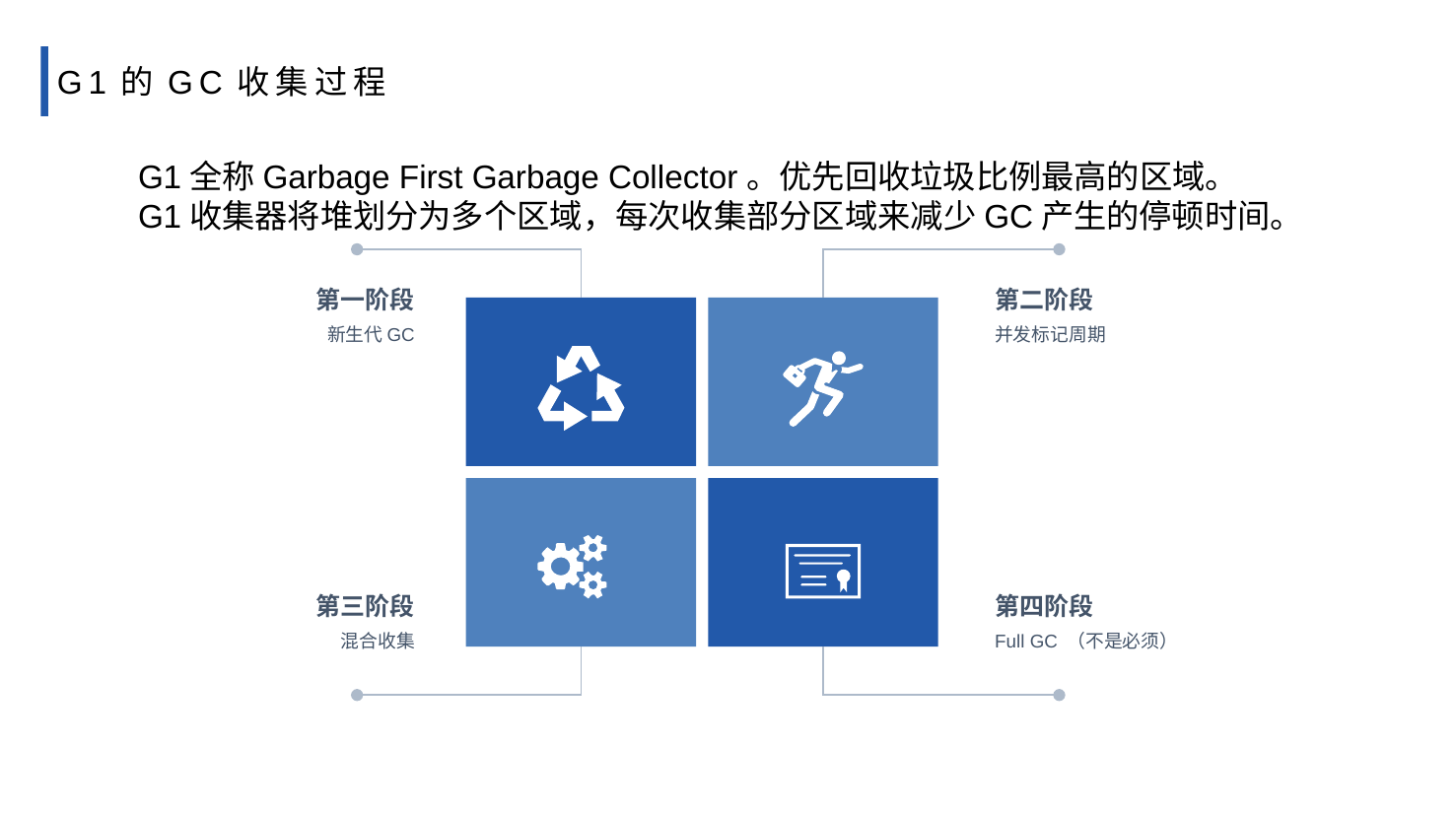

G1的GC收集过程
G1全称Garbage First Garbage Collector。优先回收垃圾比例最高的区域。
G1收集器将堆划分为多个区域，每次收集部分区域来减少GC产生的停顿时间。
第一阶段
第二阶段

新生代GC
并发标记周期

第三阶段
第四阶段
混合收集
Full GC （不是必须）